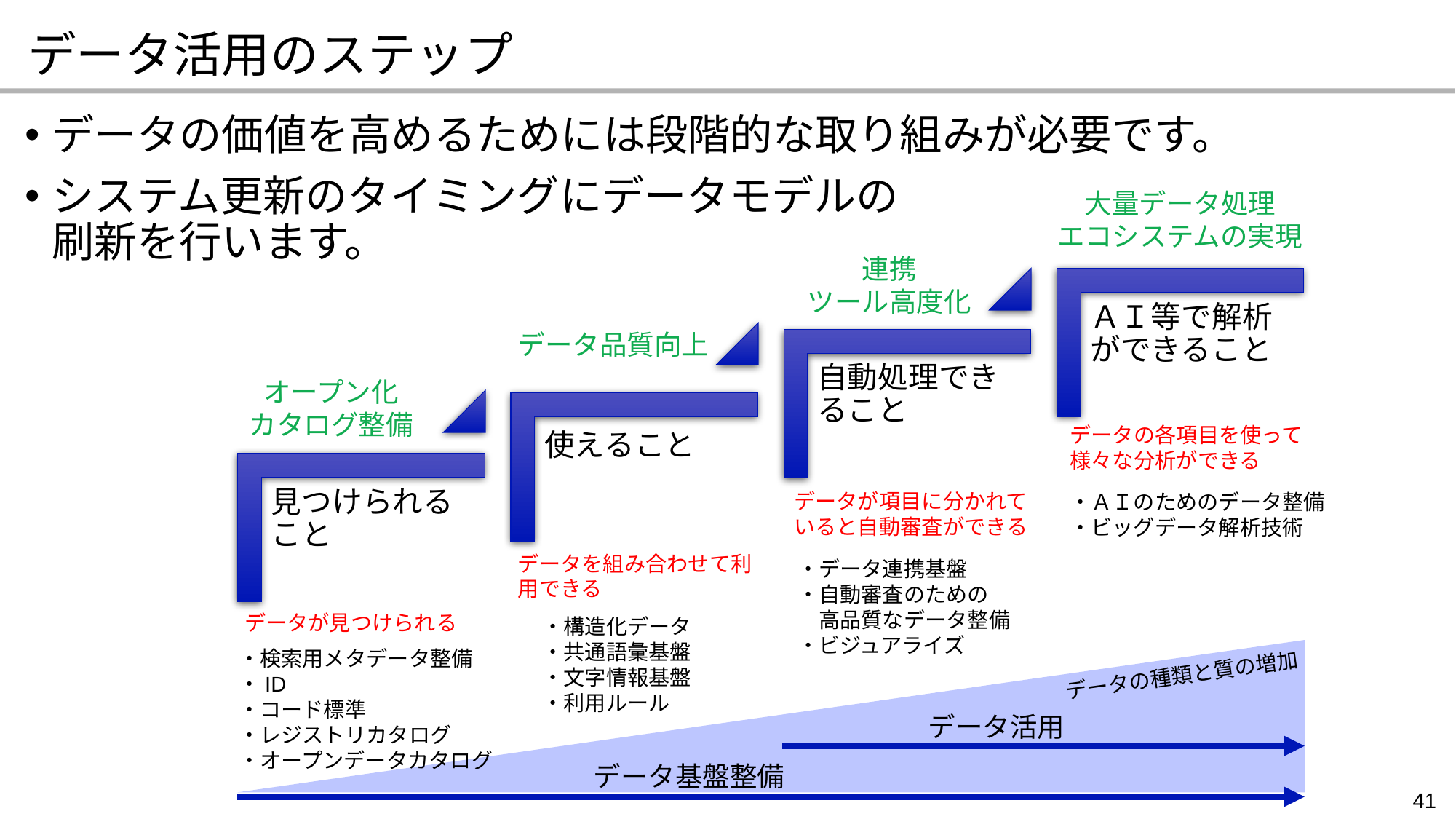

データ活用のステップ
データの価値を高めるためには段階的な取り組みが必要です。
システム更新のタイミングにデータモデルの
刷新を行います。
大量データ処理
エコシステムの実現
見つけられること
使えること
自動処理できること
ＡＩ等で解析ができること
連携
ツール高度化
データ品質向上
オープン化
カタログ整備
データの各項目を使って様々な分析ができる
データが項目に分かれていると自動審査ができる
・ＡＩのためのデータ整備
・ビッグデータ解析技術
データを組み合わせて利用できる
・データ連携基盤
・自動審査のための
　高品質なデータ整備
・ビジュアライズ
データが見つけられる
・構造化データ
・共通語彙基盤
・文字情報基盤
・利用ルール
・検索用メタデータ整備
・ID
・コード標準
・レジストリカタログ
・オープンデータカタログ

データの種類と質の増加
データ活用
データ基盤整備
41